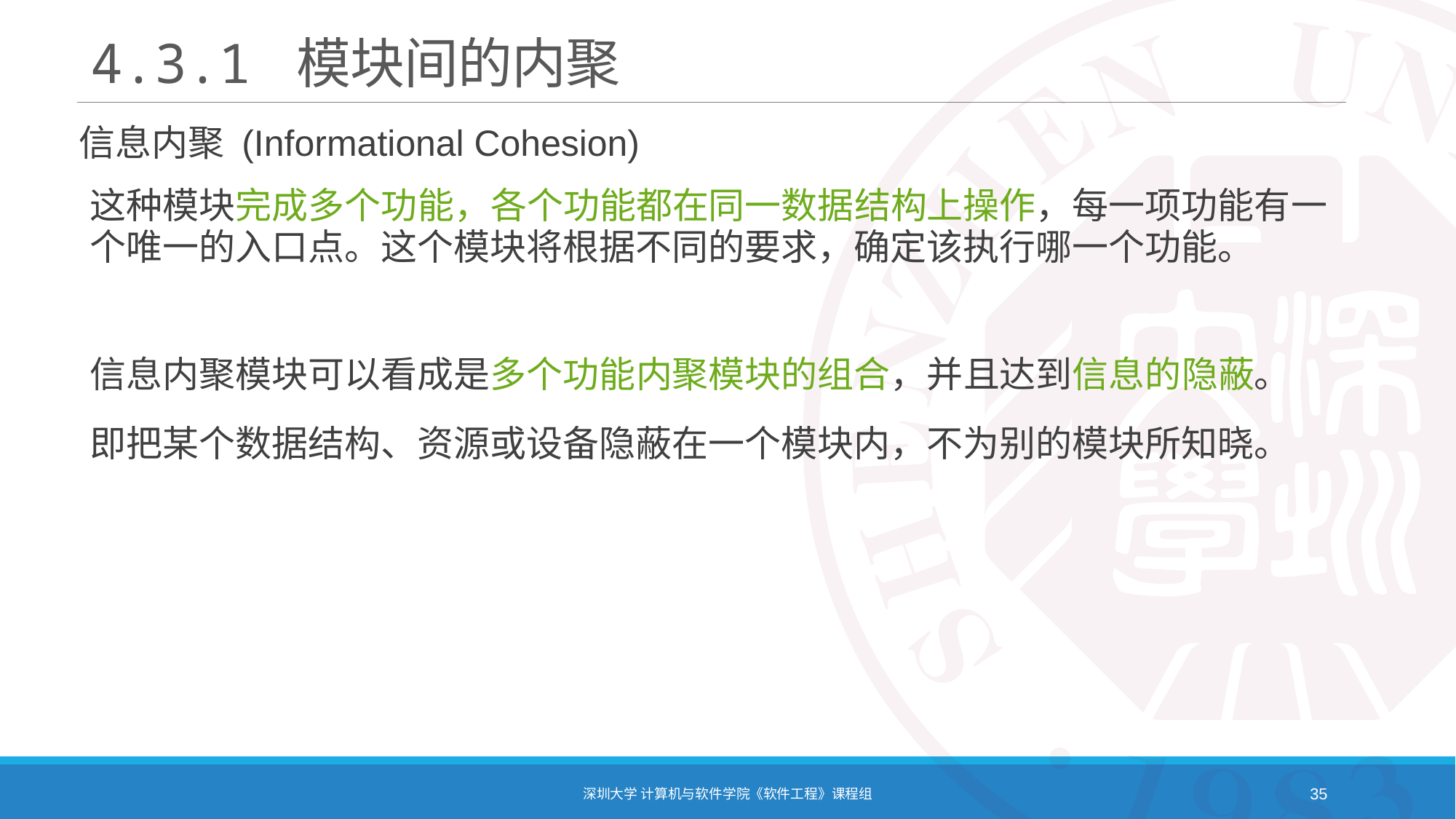

# 4.3.1 模块间的内聚
信息内聚 (Informational Cohesion)
这种模块完成多个功能，各个功能都在同一数据结构上操作，每一项功能有一个唯一的入口点。这个模块将根据不同的要求，确定该执行哪一个功能。

信息内聚模块可以看成是多个功能内聚模块的组合，并且达到信息的隐蔽。
即把某个数据结构、资源或设备隐蔽在一个模块内，不为别的模块所知晓。
深圳大学 计算机与软件学院《软件工程》课程组
35